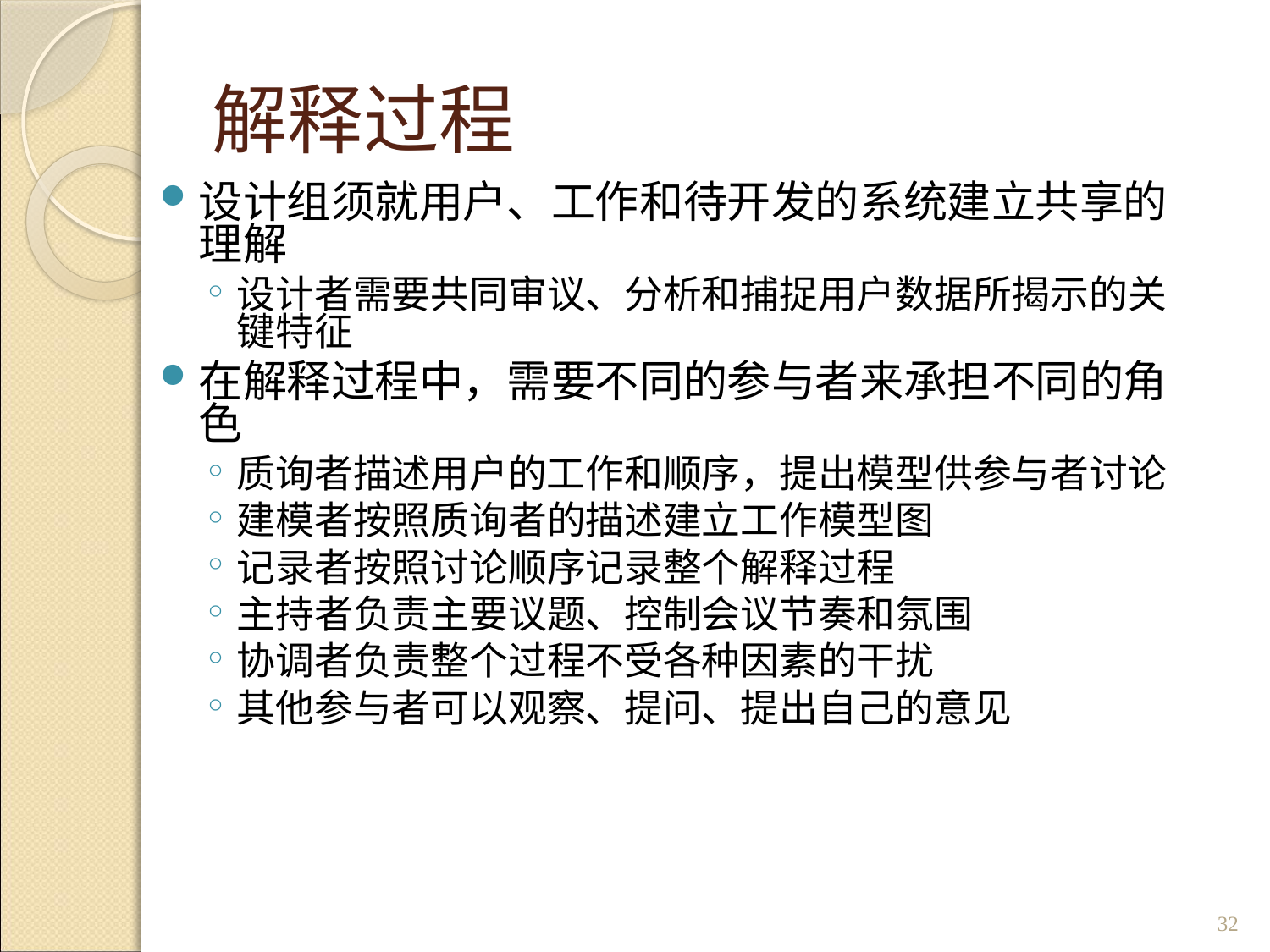

# 解释过程
设计组须就用户、工作和待开发的系统建立共享的理解
设计者需要共同审议、分析和捕捉用户数据所揭示的关键特征
在解释过程中，需要不同的参与者来承担不同的角色
质询者描述用户的工作和顺序，提出模型供参与者讨论
建模者按照质询者的描述建立工作模型图
记录者按照讨论顺序记录整个解释过程
主持者负责主要议题、控制会议节奏和氛围
协调者负责整个过程不受各种因素的干扰
其他参与者可以观察、提问、提出自己的意见
32